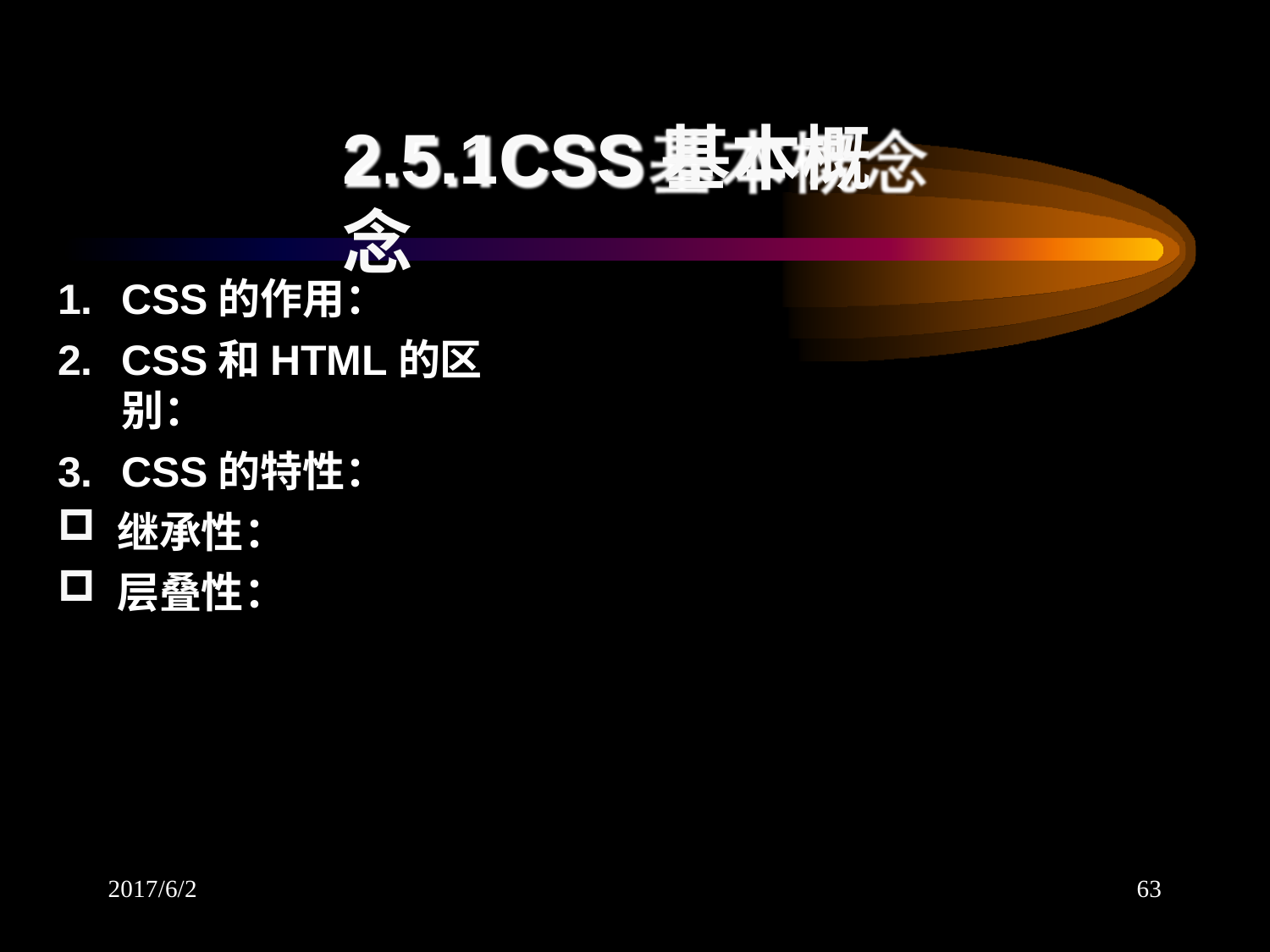

# 2.5.1CSS基本概念

CSS的作用：
CSS和HTML的区别：
CSS的特性：
继承性：
层叠性：

2017/6/2
63